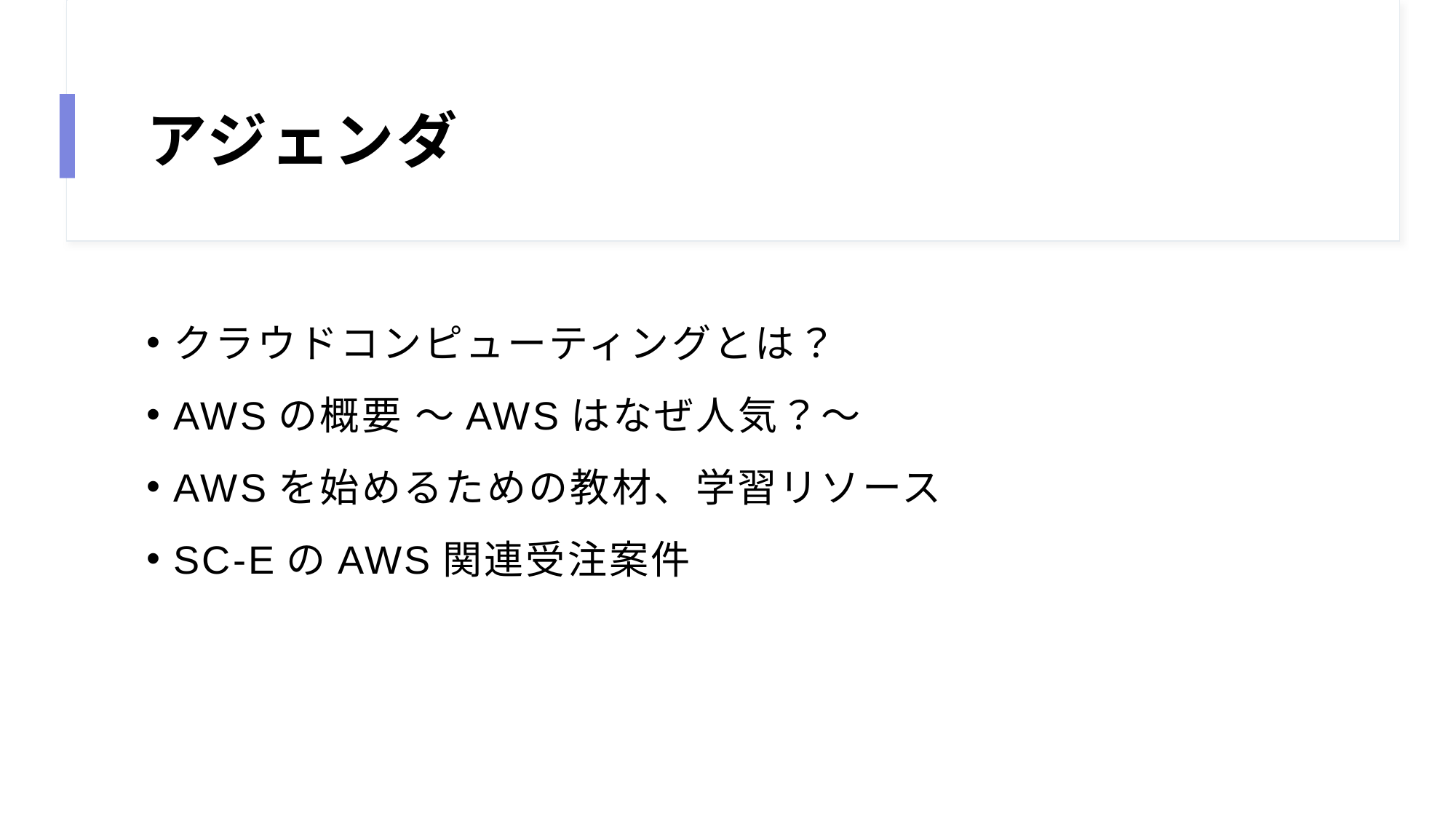

# アジェンダ
クラウドコンピューティングとは？
AWSの概要 ～AWSはなぜ人気？～
AWSを始めるための教材、学習リソース
SC-EのAWS関連受注案件